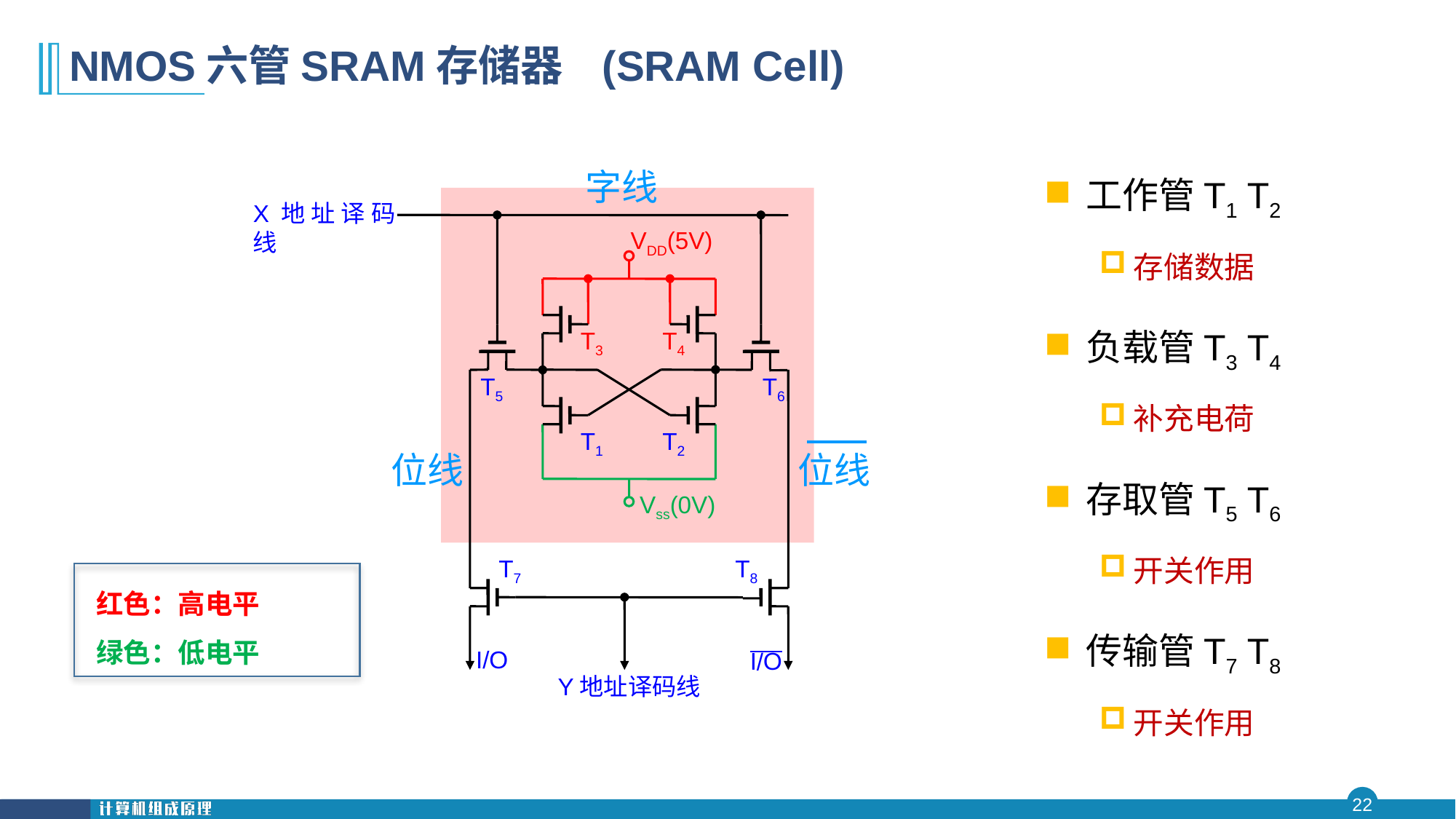

# NMOS六管SRAM存储器   (SRAM Cell)
工作管T1 T2
存储数据
负载管T3 T4
补充电荷
存取管T5 T6
开关作用
传输管T7 T8
开关作用
字线

X地址译码线

VDD(5V)

T3
T4

T5
T6

T1
T2

位线
位线

Vss(0V)
T7
T8

红色：高电平
绿色：低电平

I/O
O/I
Y地址译码线